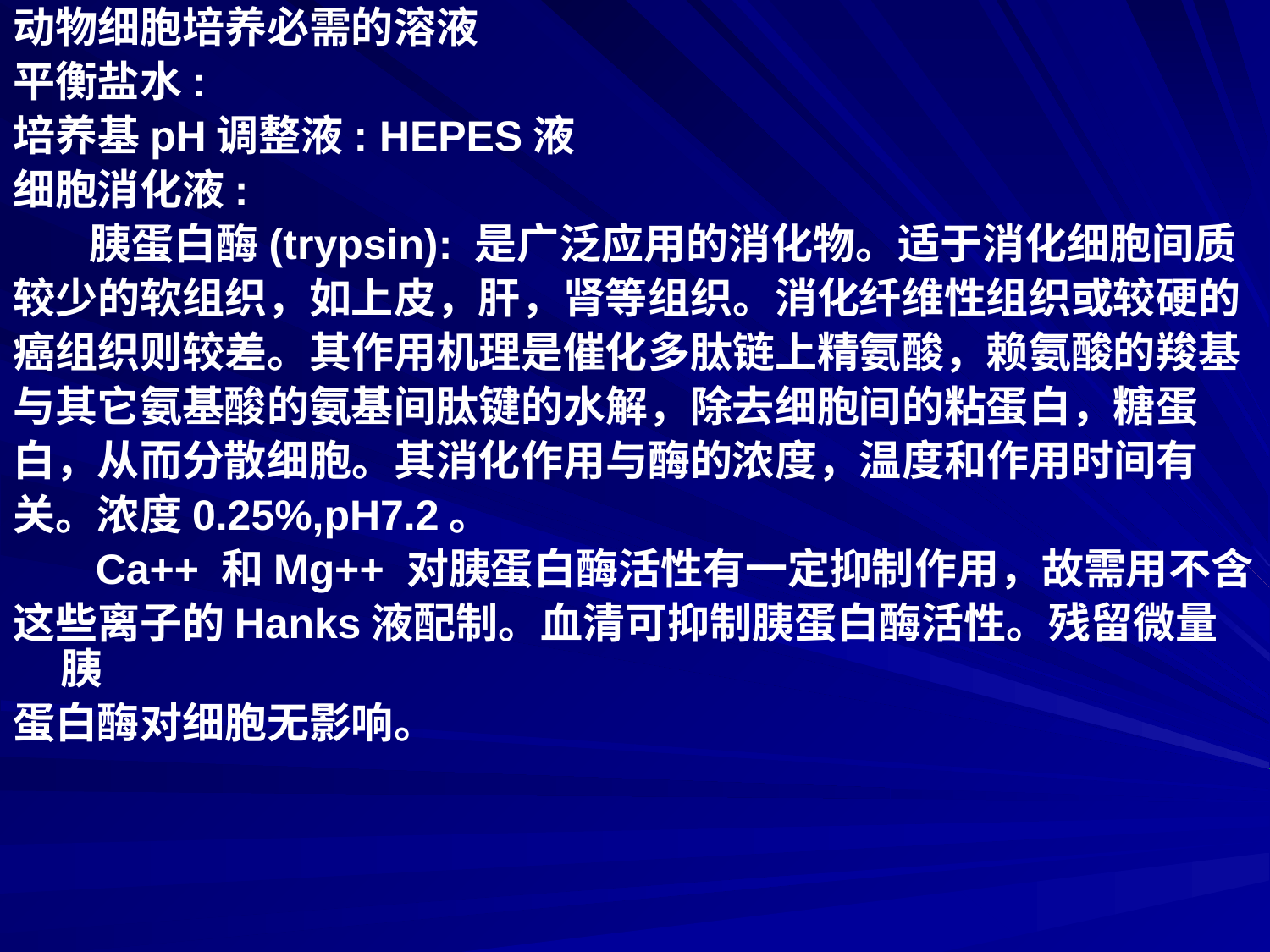

动物细胞培养必需的溶液
平衡盐水:
培养基pH调整液: HEPES液
细胞消化液:
       胰蛋白酶(trypsin): 是广泛应用的消化物。适于消化细胞间质
较少的软组织，如上皮，肝，肾等组织。消化纤维性组织或较硬的
癌组织则较差。其作用机理是催化多肽链上精氨酸，赖氨酸的羧基
与其它氨基酸的氨基间肽键的水解，除去细胞间的粘蛋白，糖蛋
白，从而分散细胞。其消化作用与酶的浓度，温度和作用时间有
关。浓度0.25%,pH7.2。
       Ca++ 和Mg++ 对胰蛋白酶活性有一定抑制作用，故需用不含
这些离子的Hanks液配制。血清可抑制胰蛋白酶活性。残留微量胰
蛋白酶对细胞无影响。